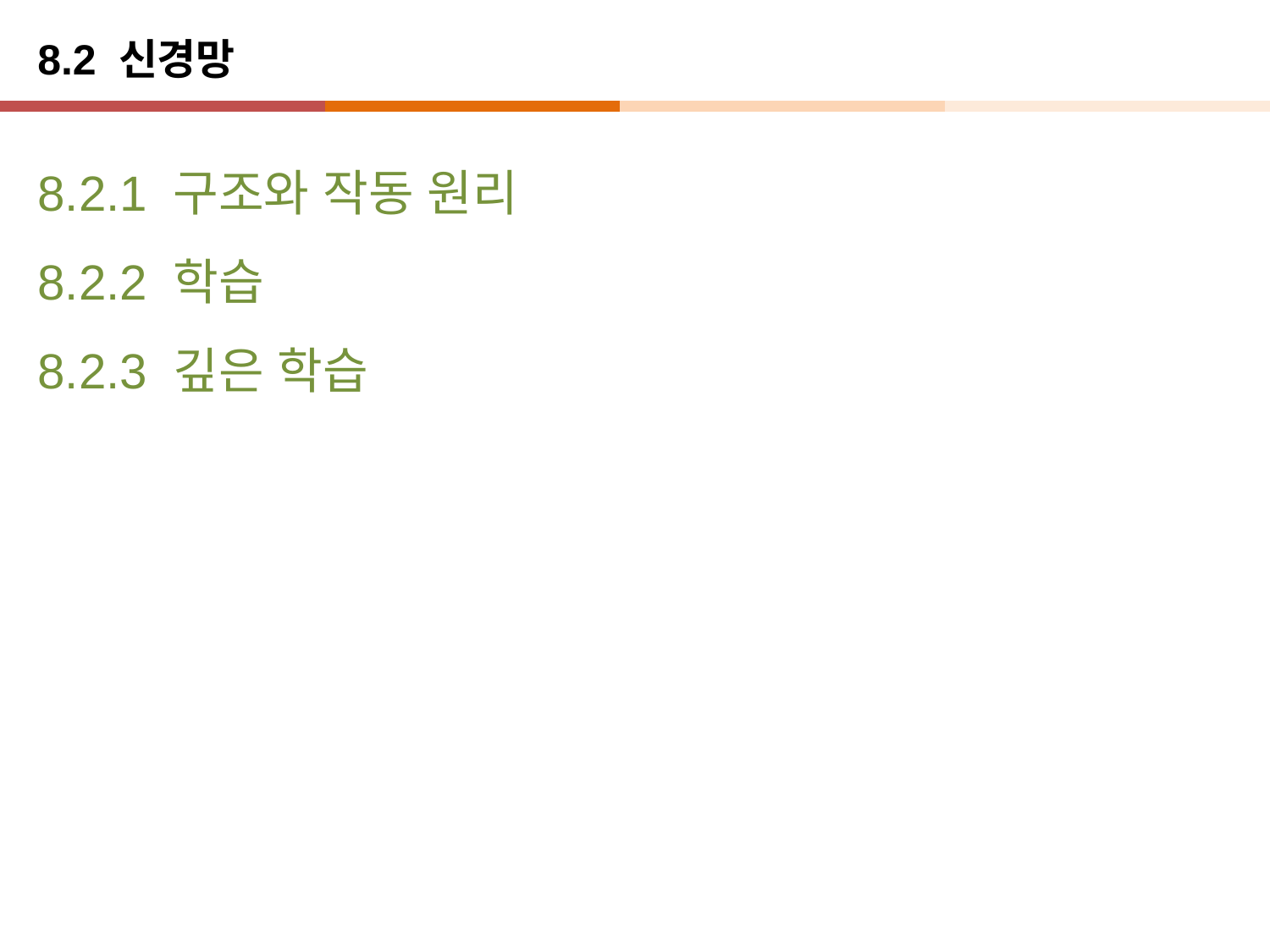

# 8.2 신경망
8.2.1 구조와 작동 원리
8.2.2 학습
8.2.3 깊은 학습